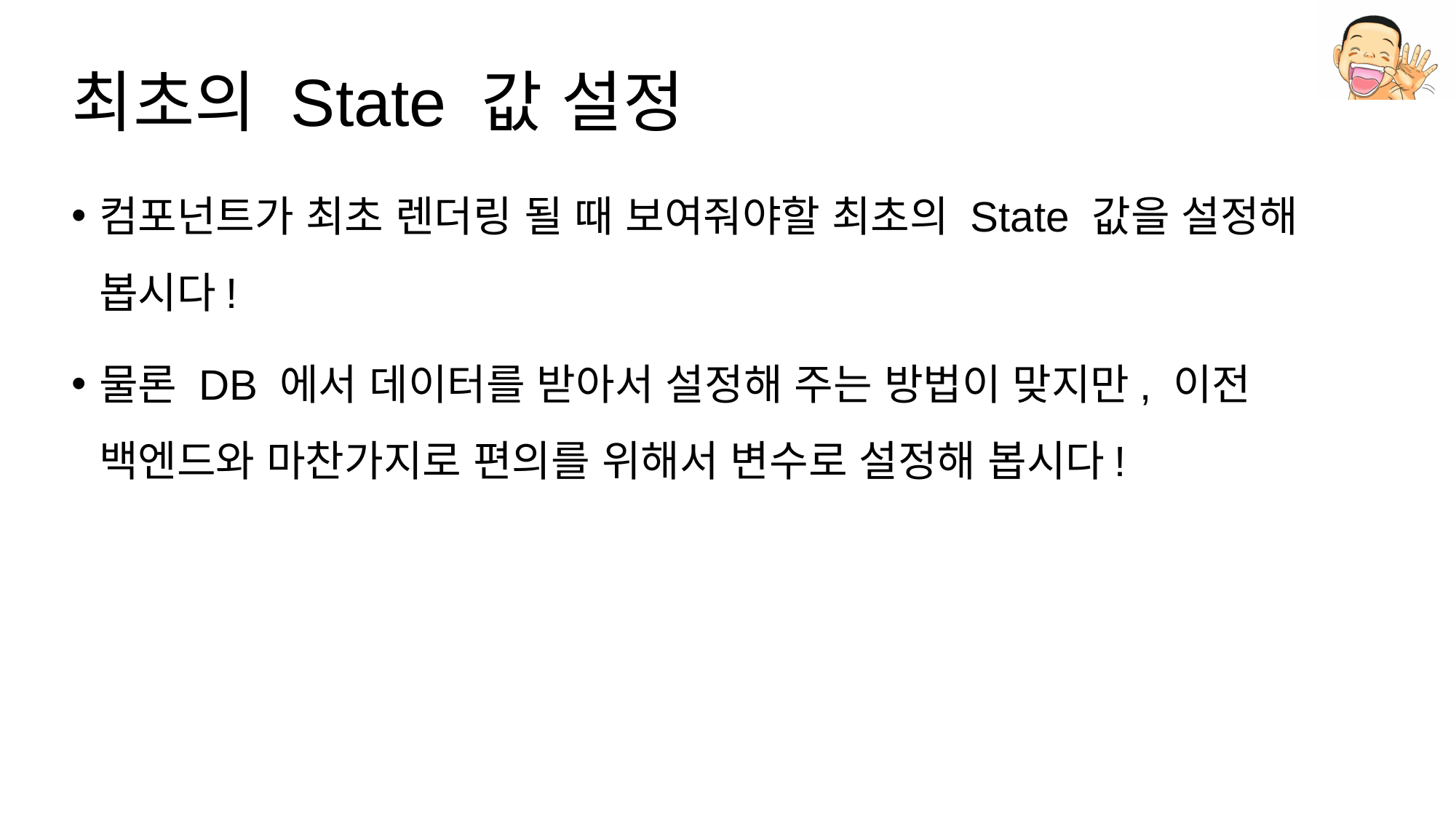

# 최초의 State 값 설정
컴포넌트가 최초 렌더링 될 때 보여줘야할 최초의 State 값을 설정해 봅시다!
물론 DB 에서 데이터를 받아서 설정해 주는 방법이 맞지만, 이전 백엔드와 마찬가지로 편의를 위해서 변수로 설정해 봅시다!